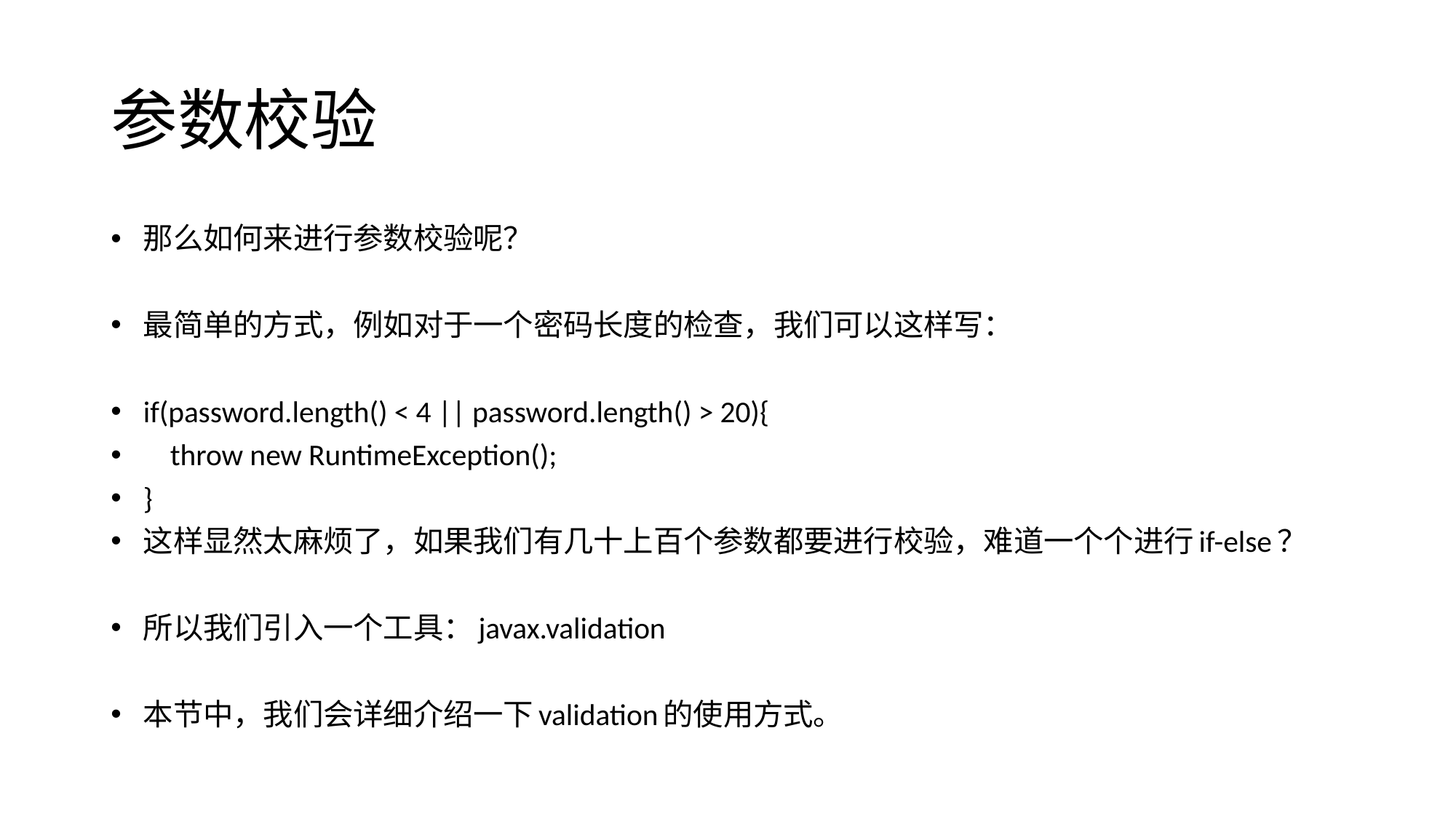

# 参数校验
那么如何来进行参数校验呢？

最简单的方式，例如对于一个密码长度的检查，我们可以这样写：

if(password.length() < 4 || password.length() > 20){
    throw new RuntimeException();
}
这样显然太麻烦了，如果我们有几十上百个参数都要进行校验，难道一个个进行if-else？

所以我们引入一个工具：javax.validation

本节中，我们会详细介绍一下validation的使用方式。